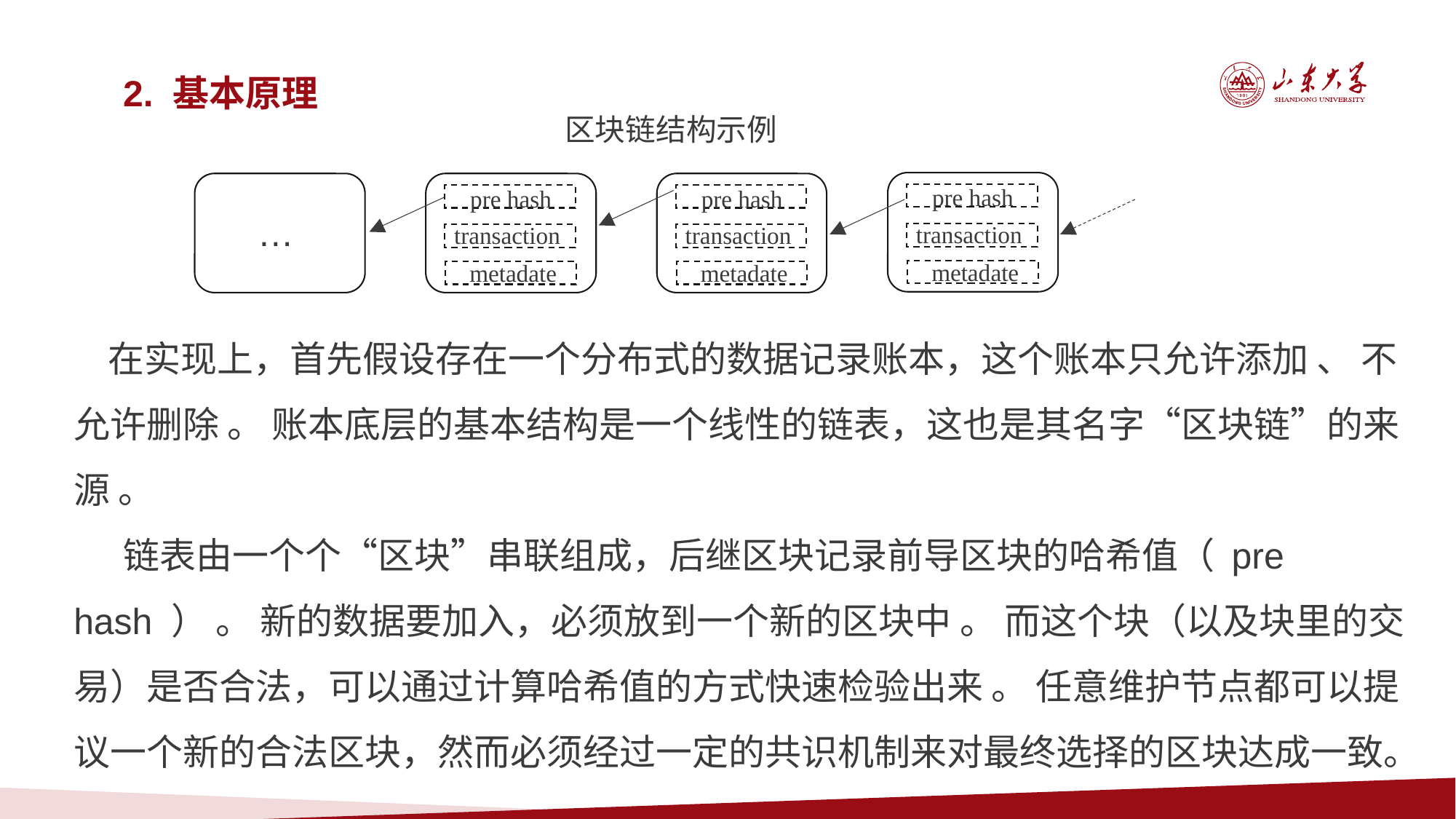

2. 基本原理
区块链结构示例

pre hash

transaction

metadate

pre hash

transaction

metadate

pre hash

transaction

metadate

…
    在实现上，首先假设存在一个分布式的数据记录账本，这个账本只允许添加 、 不允许删除 。 账本底层的基本结构是一个线性的链表，这也是其名字“区块链”的来源 。
     链表由一个个“区块”串联组成，后继区块记录前导区块的哈希值（ pre hash ） 。 新的数据要加入，必须放到一个新的区块中 。 而这个块（以及块里的交易）是否合法，可以通过计算哈希值的方式快速检验出来 。 任意维护节点都可以提议一个新的合法区块，然而必须经过一定的共识机制来对最终选择的区块达成一致。